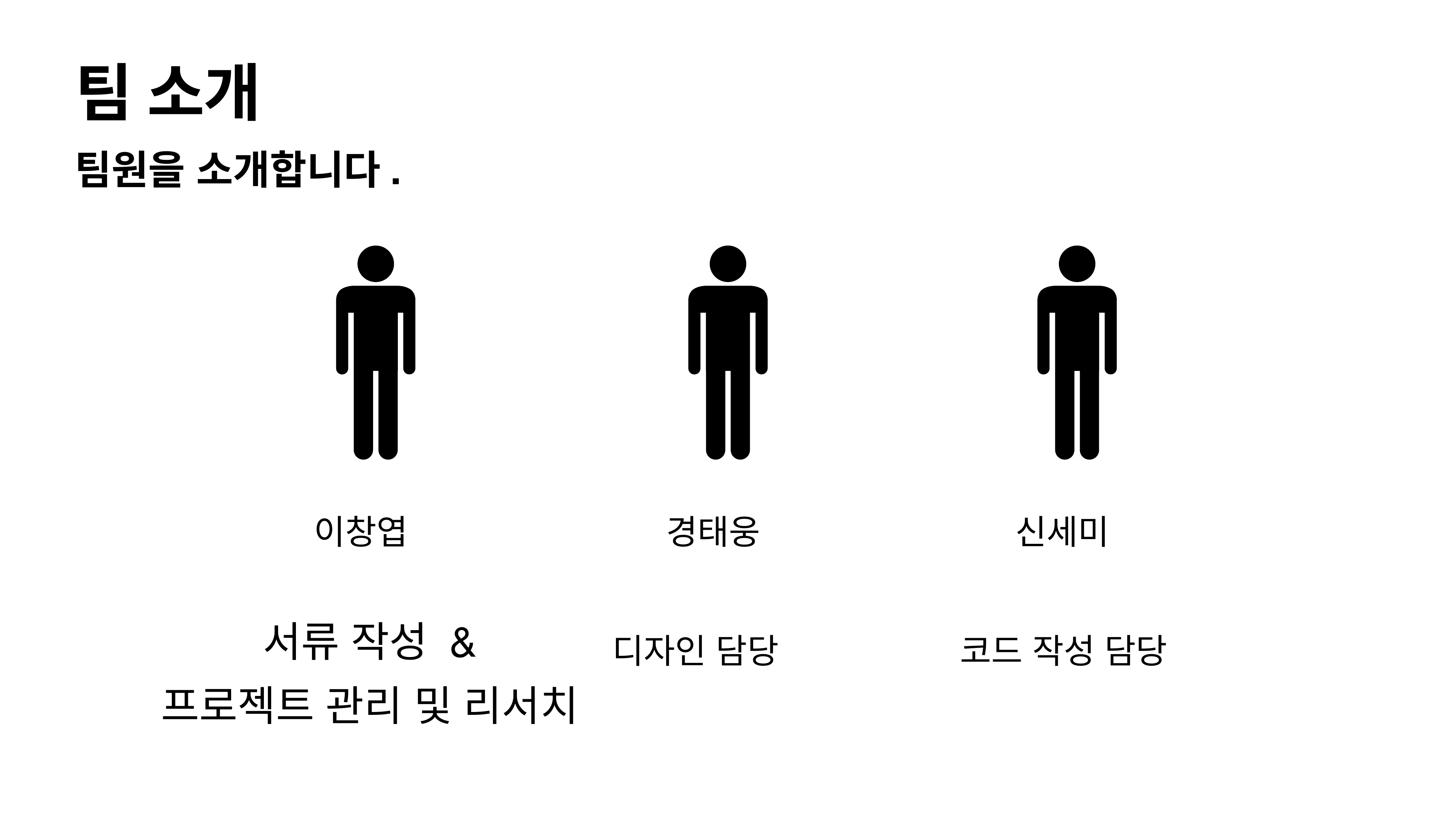

# 팀 소개
팀원을 소개합니다.

이창엽
경태웅
신세미
서류 작성 &
프로젝트 관리 및 리서치
디자인 담당
코드 작성 담당